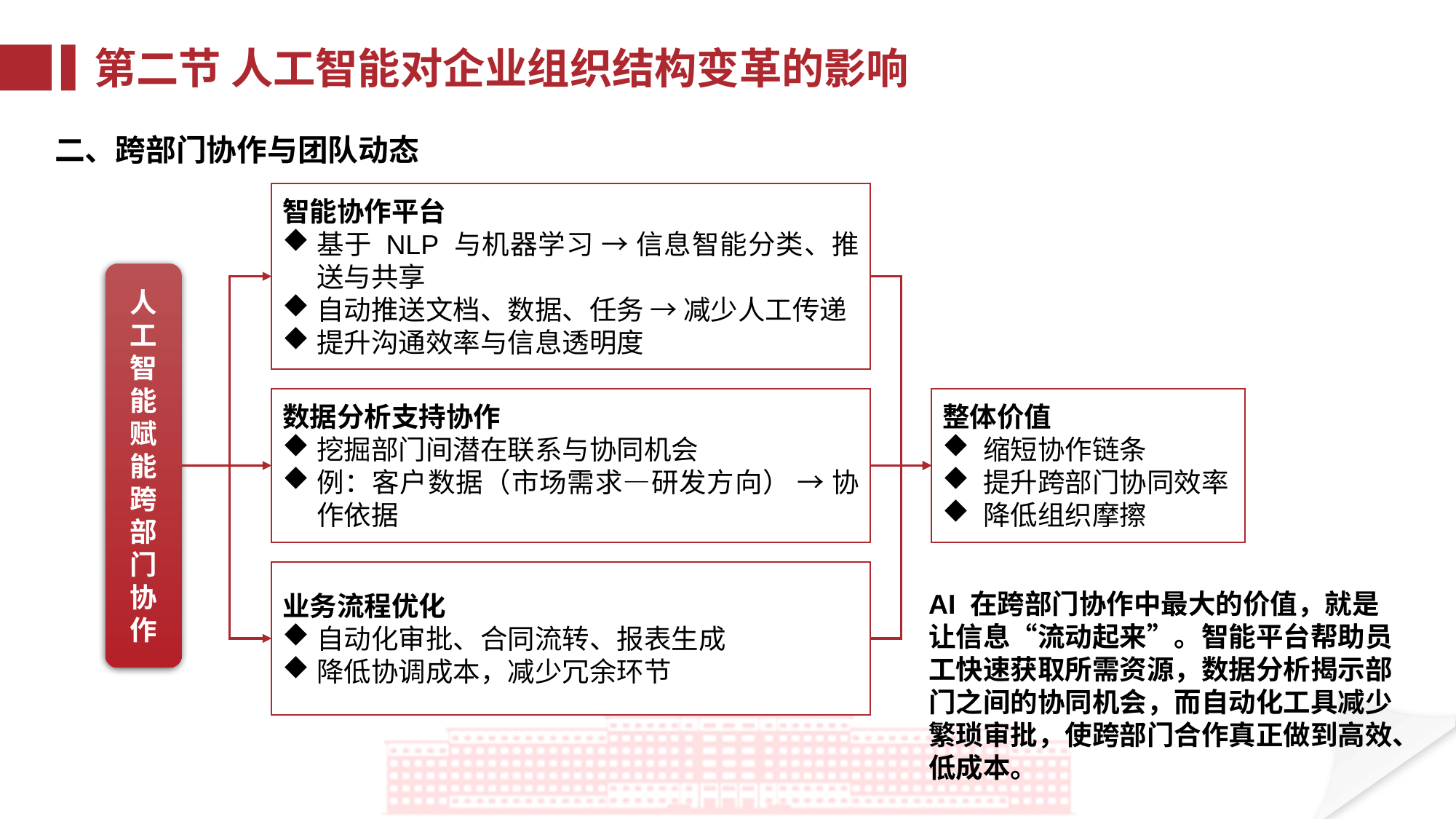

第二节 人工智能对企业组织结构变革的影响
二、跨部门协作与团队动态
智能协作平台
基于 NLP 与机器学习 → 信息智能分类、推送与共享
自动推送文档、数据、任务 → 减少人工传递
提升沟通效率与信息透明度
人工智能赋能跨部门协作
数据分析支持协作
挖掘部门间潜在联系与协同机会
例：客户数据（市场需求—研发方向） → 协作依据
整体价值
缩短协作链条
提升跨部门协同效率
降低组织摩擦
业务流程优化
自动化审批、合同流转、报表生成
降低协调成本，减少冗余环节
AI 在跨部门协作中最大的价值，就是让信息“流动起来”。智能平台帮助员工快速获取所需资源，数据分析揭示部门之间的协同机会，而自动化工具减少繁琐审批，使跨部门合作真正做到高效、低成本。